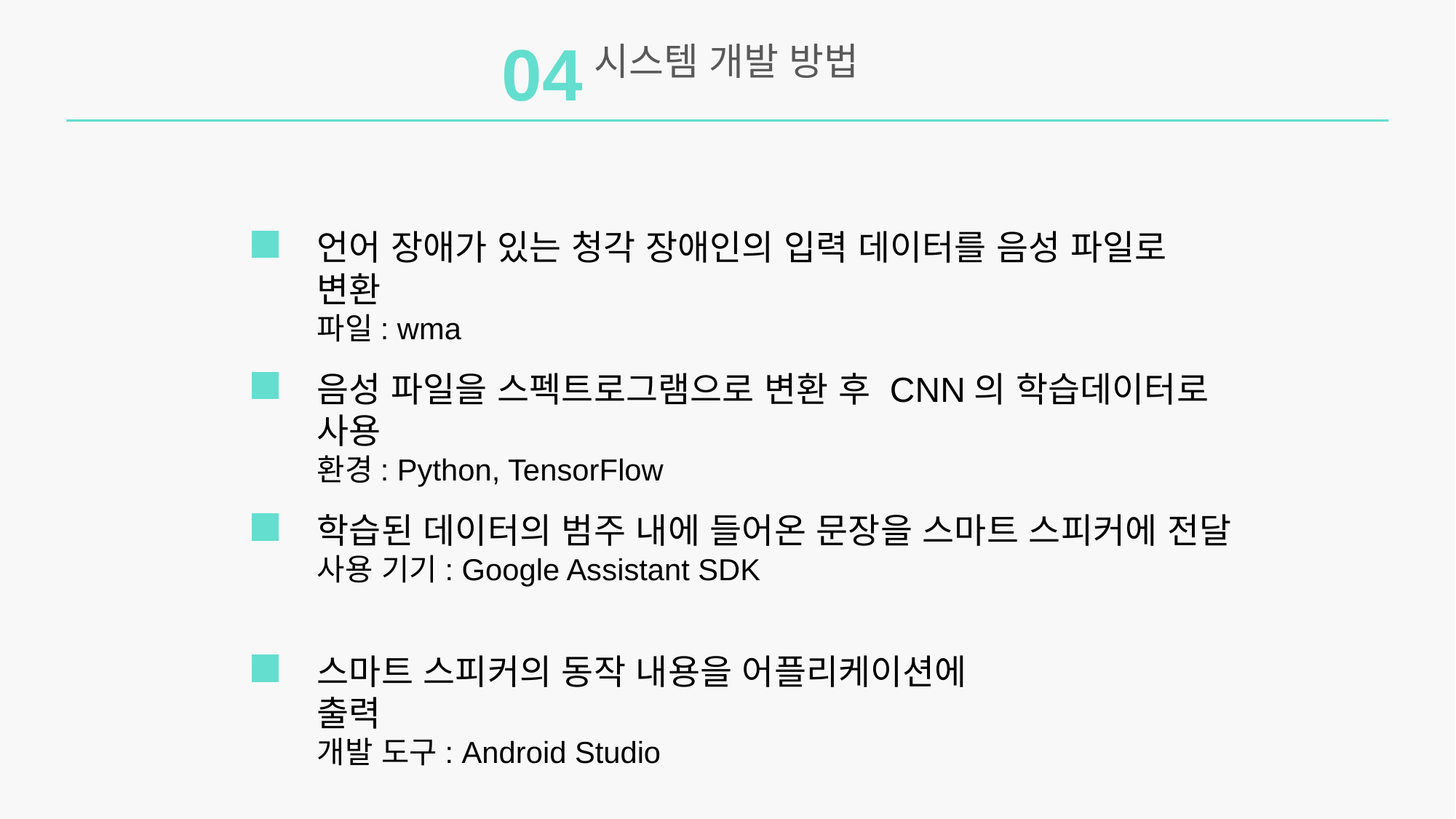

04
시스템 개발 방법

언어 장애가 있는 청각 장애인의 입력 데이터를 음성 파일로 변환
파일: wma

음성 파일을 스펙트로그램으로 변환 후 CNN의 학습데이터로 사용
환경: Python, TensorFlow

학습된 데이터의 범주 내에 들어온 문장을 스마트 스피커에 전달
사용 기기: Google Assistant SDK

스마트 스피커의 동작 내용을 어플리케이션에 출력
개발 도구: Android Studio